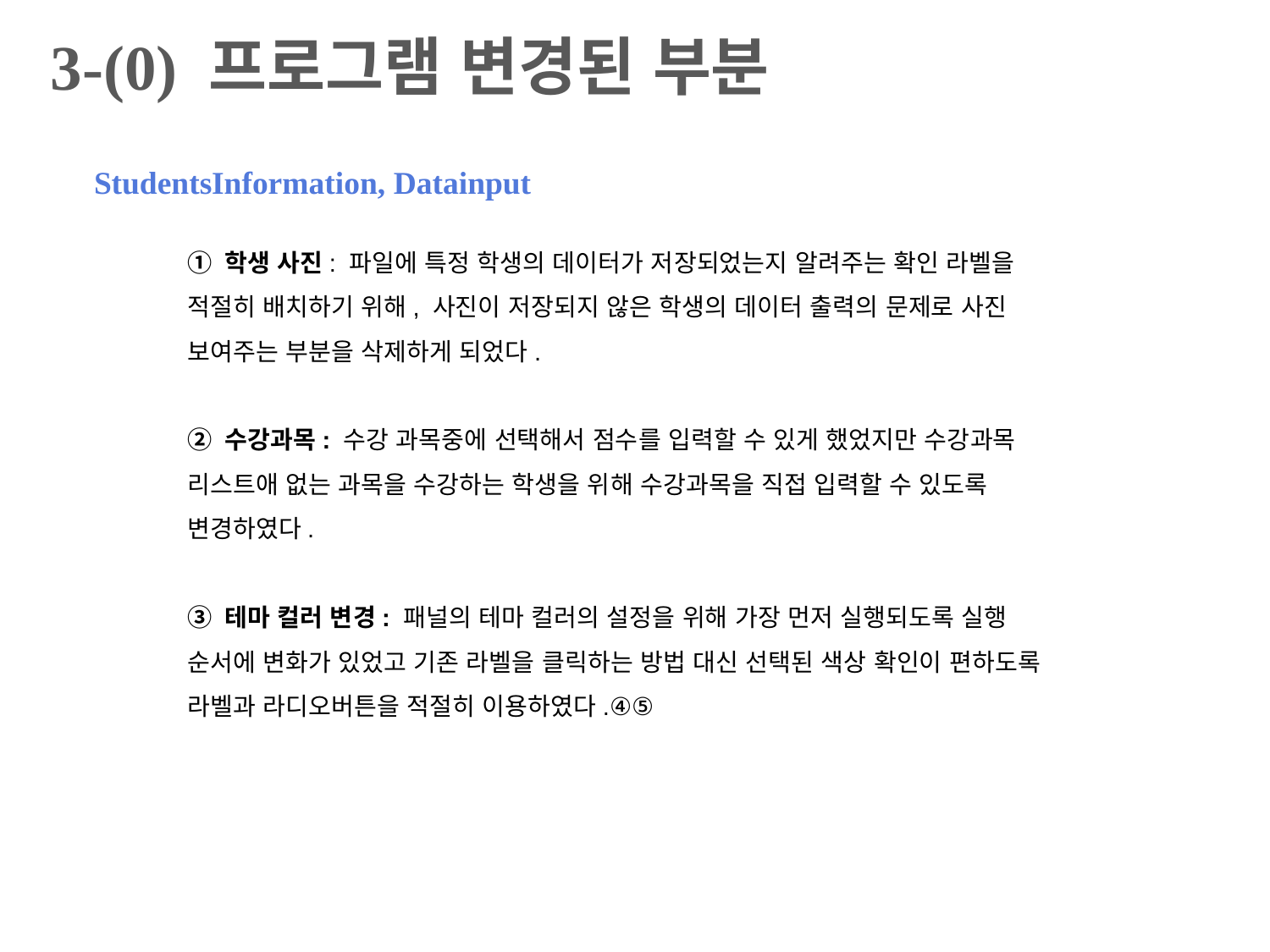

3-(0) 프로그램 변경된 부분
StudentsInformation, Datainput
① 학생 사진: 파일에 특정 학생의 데이터가 저장되었는지 알려주는 확인 라벨을 적절히 배치하기 위해, 사진이 저장되지 않은 학생의 데이터 출력의 문제로 사진 보여주는 부분을 삭제하게 되었다.

② 수강과목: 수강 과목중에 선택해서 점수를 입력할 수 있게 했었지만 수강과목 리스트애 없는 과목을 수강하는 학생을 위해 수강과목을 직접 입력할 수 있도록 변경하였다.

③ 테마 컬러 변경: 패널의 테마 컬러의 설정을 위해 가장 먼저 실행되도록 실행 순서에 변화가 있었고 기존 라벨을 클릭하는 방법 대신 선택된 색상 확인이 편하도록 라벨과 라디오버튼을 적절히 이용하였다.④⑤